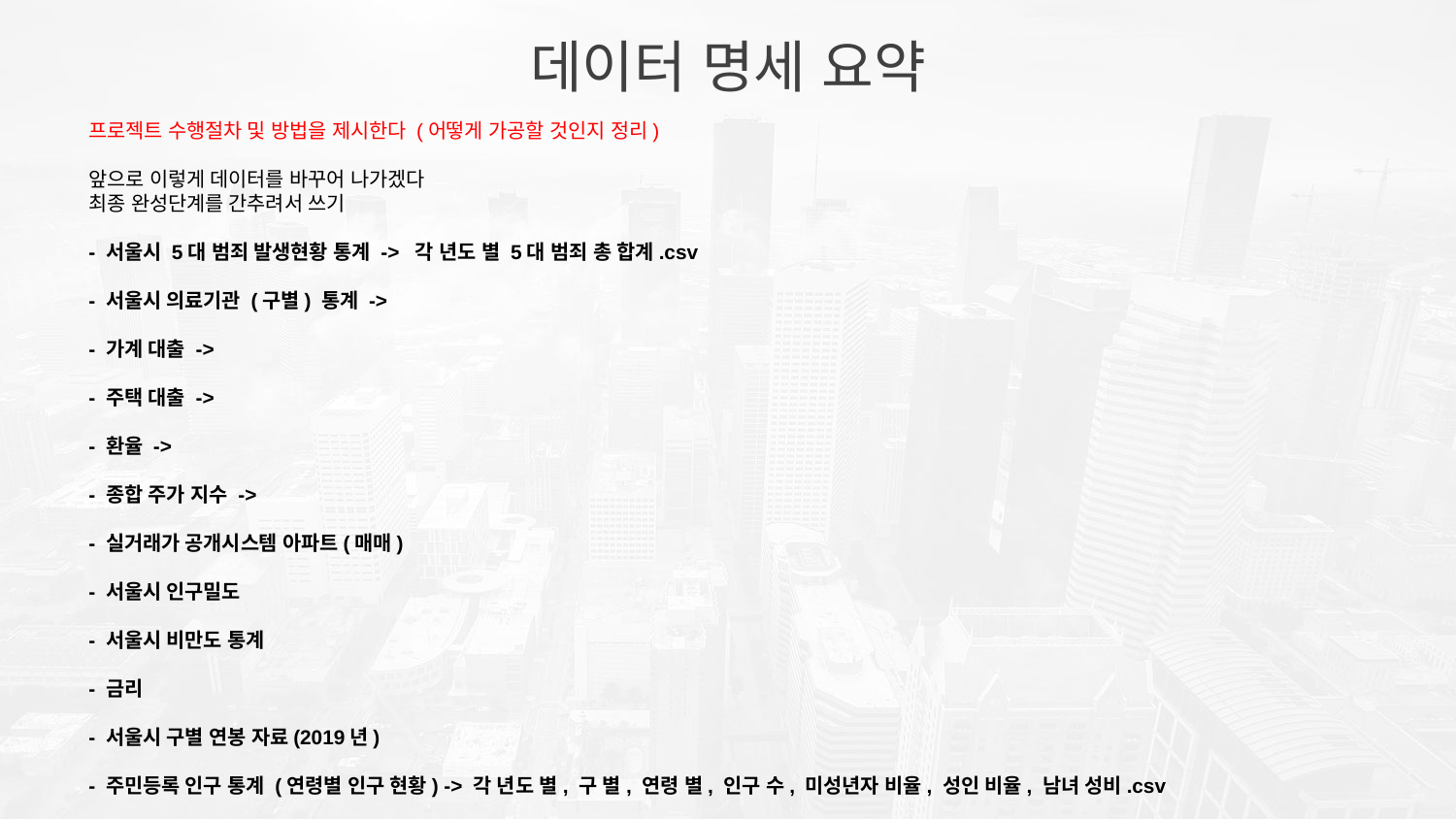

데이터 명세 요약
프로젝트 수행절차 및 방법을 제시한다 (어떻게 가공할 것인지 정리)

앞으로 이렇게 데이터를 바꾸어 나가겠다
최종 완성단계를 간추려서 쓰기

- 서울시 5대 범죄 발생현황 통계 ->  각 년도 별 5대 범죄 총 합계.csv

- 서울시 의료기관 (구별) 통계 ->

- 가계 대출 ->

- 주택 대출 ->

- 환율 ->

- 종합 주가 지수 ->

- 실거래가 공개시스템 아파트(매매)

- 서울시 인구밀도

- 서울시 비만도 통계

- 금리

- 서울시 구별 연봉 자료(2019년)

- 주민등록 인구 통계 (연령별 인구 현황) -> 각 년도 별, 구 별, 연령 별, 인구 수, 미성년자 비율, 성인 비율, 남녀 성비.csv